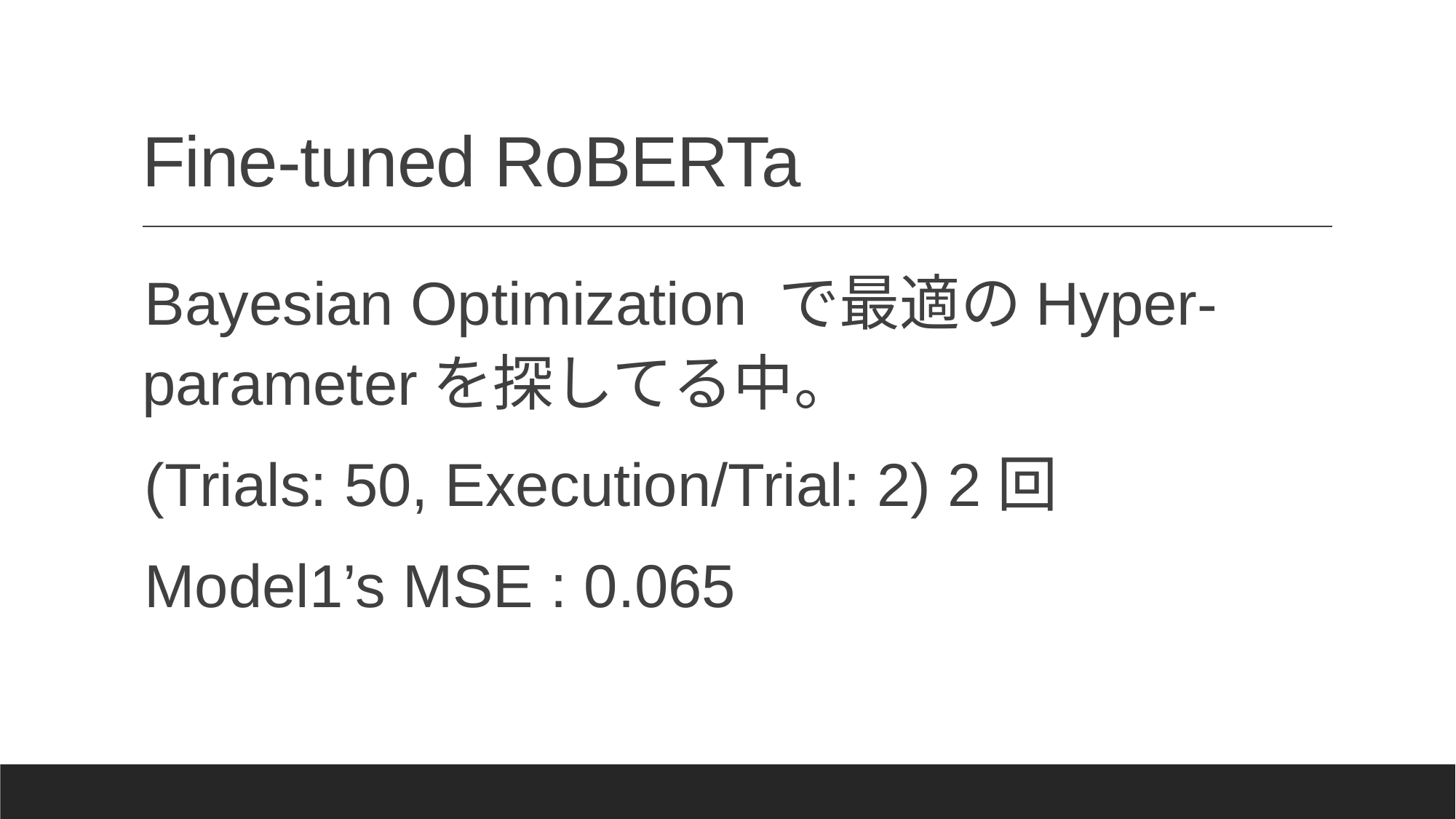

# Fine-tuned RoBERTa
Bayesian Optimization で最適のHyper-parameterを探してる中。
(Trials: 50, Execution/Trial: 2) 2回
Model1’s MSE : 0.065